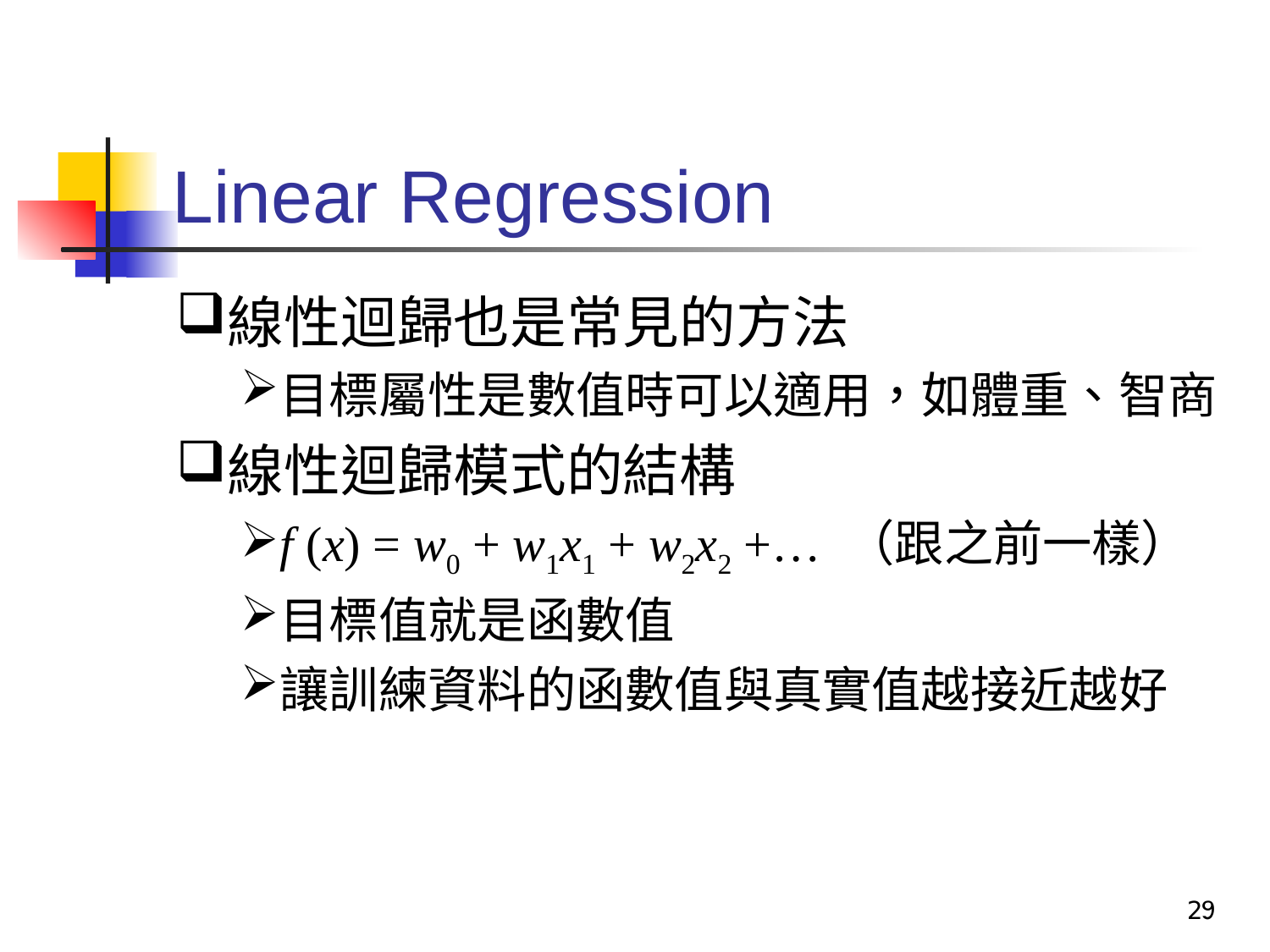

# Linear Regression
線性迴歸也是常見的方法
目標屬性是數值時可以適用，如體重、智商
線性迴歸模式的結構
f (x) = w0 + w1x1 + w2x2 +… （跟之前一樣）
目標值就是函數值
讓訓練資料的函數值與真實值越接近越好

29